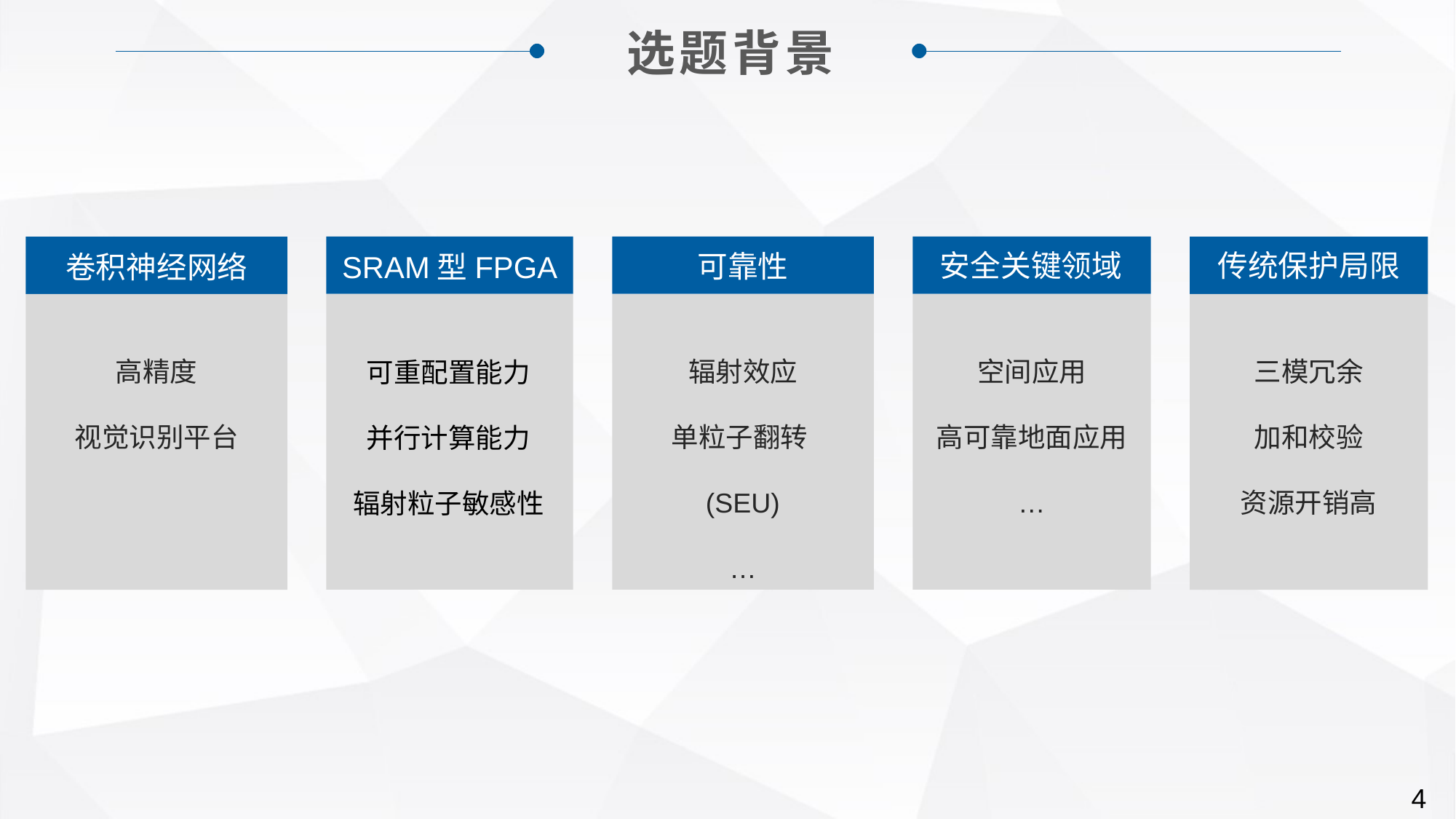

选题背景

安全关键领域
空间应用
高可靠地面应用
…

SRAM型FPGA
可重配置能力
并行计算能力
辐射粒子敏感性

可靠性
辐射效应
单粒子翻转(SEU)
…

卷积神经网络
高精度
视觉识别平台

传统保护局限
三模冗余
加和校验
资源开销高

4